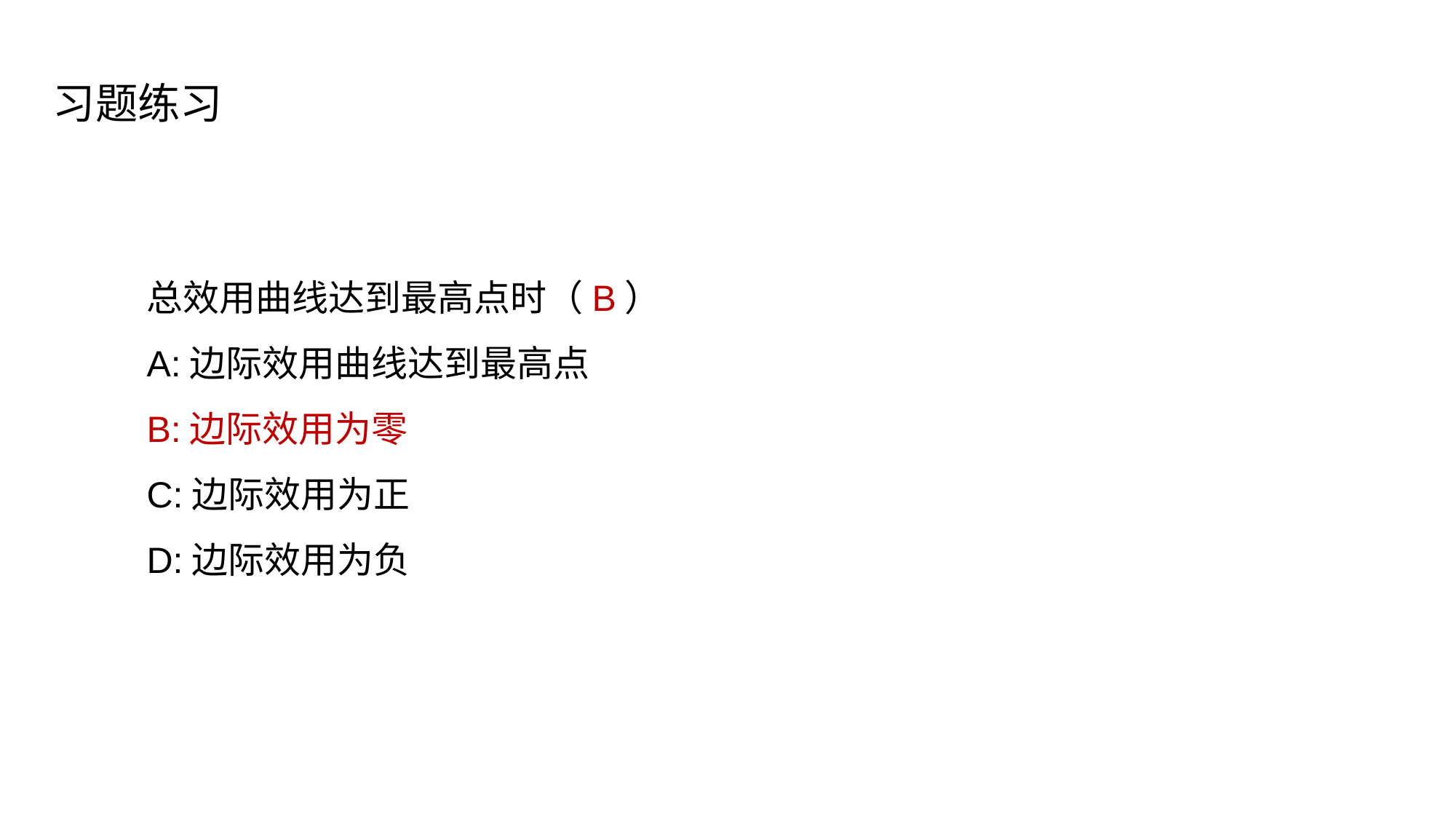

习题练习
总效用曲线达到最高点时（B）
A:边际效用曲线达到最高点
B:边际效用为零
C:边际效用为正
D:边际效用为负